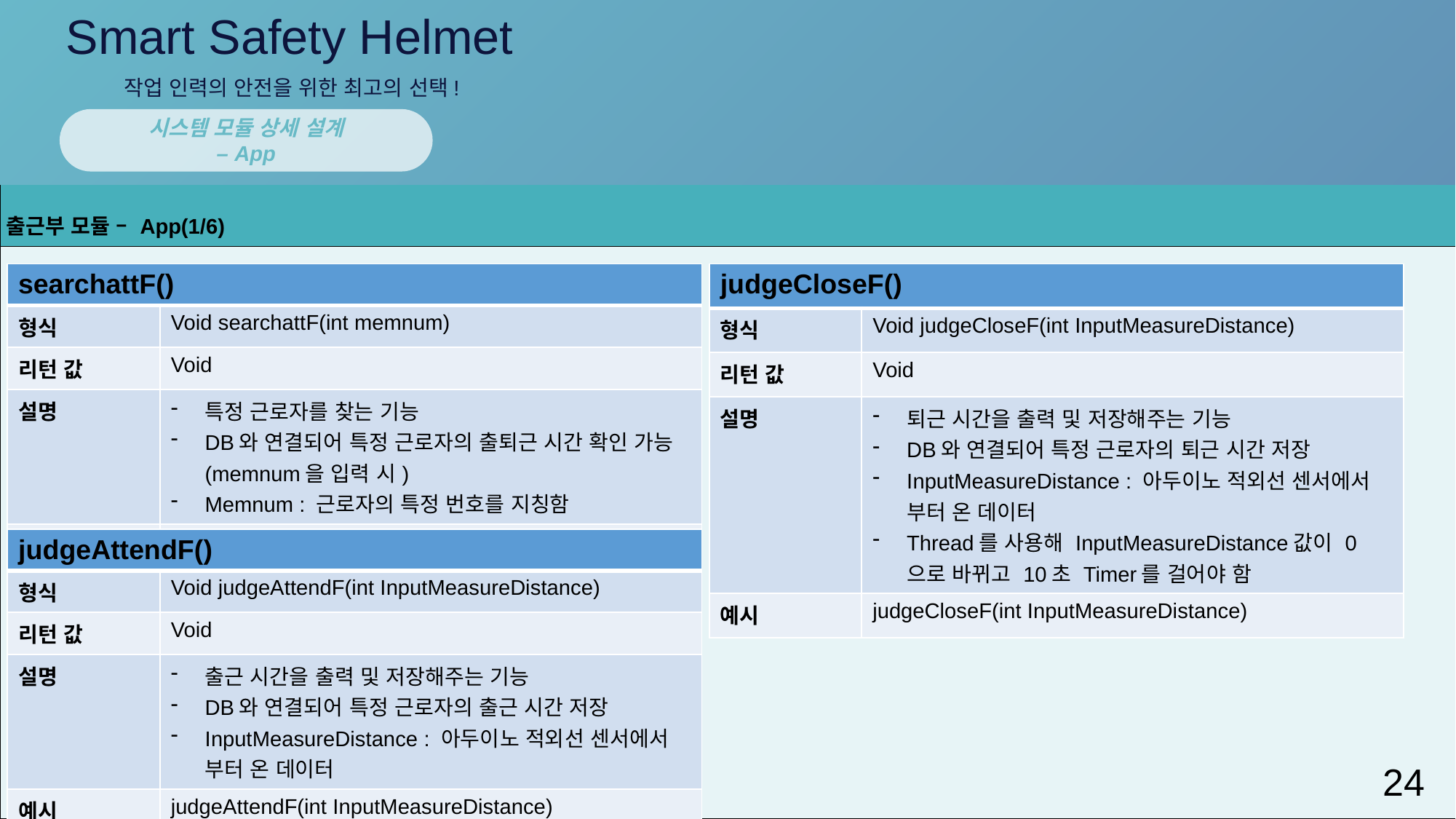

Smart Safety Helmet
작업 인력의 안전을 위한 최고의 선택!
시스템 모듈 상세 설계
– App
| 출근부 모듈 – App(1/6) |
| --- |
|  |
| searchattF() |  |
| --- | --- |
| 형식 | Void searchattF(int memnum) |
| 리턴 값 | Void |
| 설명 | 특정 근로자를 찾는 기능 DB와 연결되어 특정 근로자의 출퇴근 시간 확인 가능(memnum을 입력 시) Memnum : 근로자의 특정 번호를 지칭함 |
| 예시 | searchattF(int memnum) |
| judgeCloseF() |  |
| --- | --- |
| 형식 | Void judgeCloseF(int InputMeasureDistance) |
| 리턴 값 | Void |
| 설명 | 퇴근 시간을 출력 및 저장해주는 기능 DB와 연결되어 특정 근로자의 퇴근 시간 저장 InputMeasureDistance : 아두이노 적외선 센서에서 부터 온 데이터 Thread를 사용해 InputMeasureDistance값이 0으로 바뀌고 10초 Timer를 걸어야 함 |
| 예시 | judgeCloseF(int InputMeasureDistance) |
| judgeAttendF() |  |
| --- | --- |
| 형식 | Void judgeAttendF(int InputMeasureDistance) |
| 리턴 값 | Void |
| 설명 | 출근 시간을 출력 및 저장해주는 기능 DB와 연결되어 특정 근로자의 출근 시간 저장 InputMeasureDistance : 아두이노 적외선 센서에서 부터 온 데이터 |
| 예시 | judgeAttendF(int InputMeasureDistance) |

24